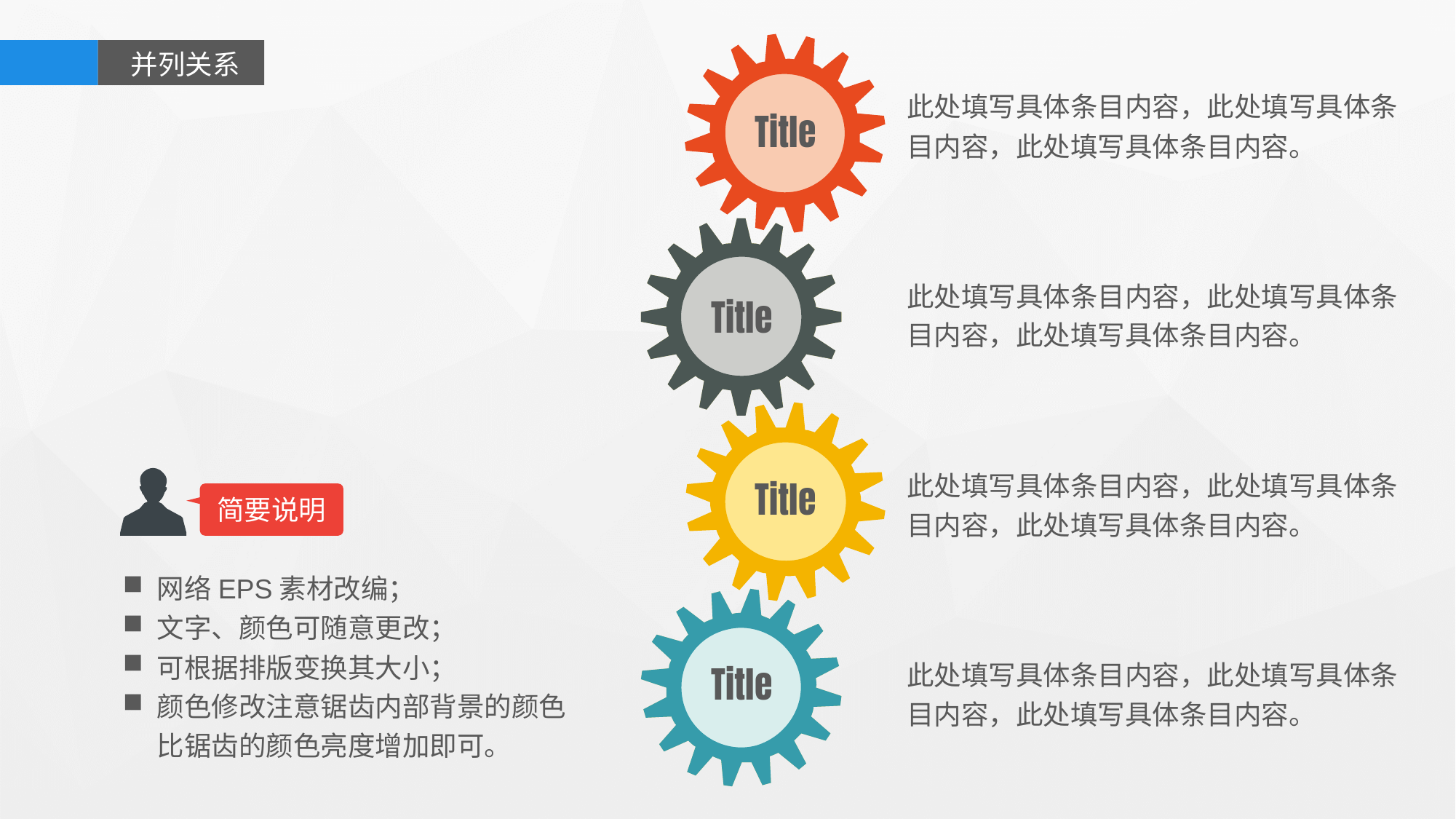

并列关系

此处填写具体条目内容，此处填写具体条目内容，此处填写具体条目内容。
Title

此处填写具体条目内容，此处填写具体条目内容，此处填写具体条目内容。
Title

此处填写具体条目内容，此处填写具体条目内容，此处填写具体条目内容。

Title
简要说明

网络EPS素材改编；
文字、颜色可随意更改；
可根据排版变换其大小；
颜色修改注意锯齿内部背景的颜色比锯齿的颜色亮度增加即可。

此处填写具体条目内容，此处填写具体条目内容，此处填写具体条目内容。
Title